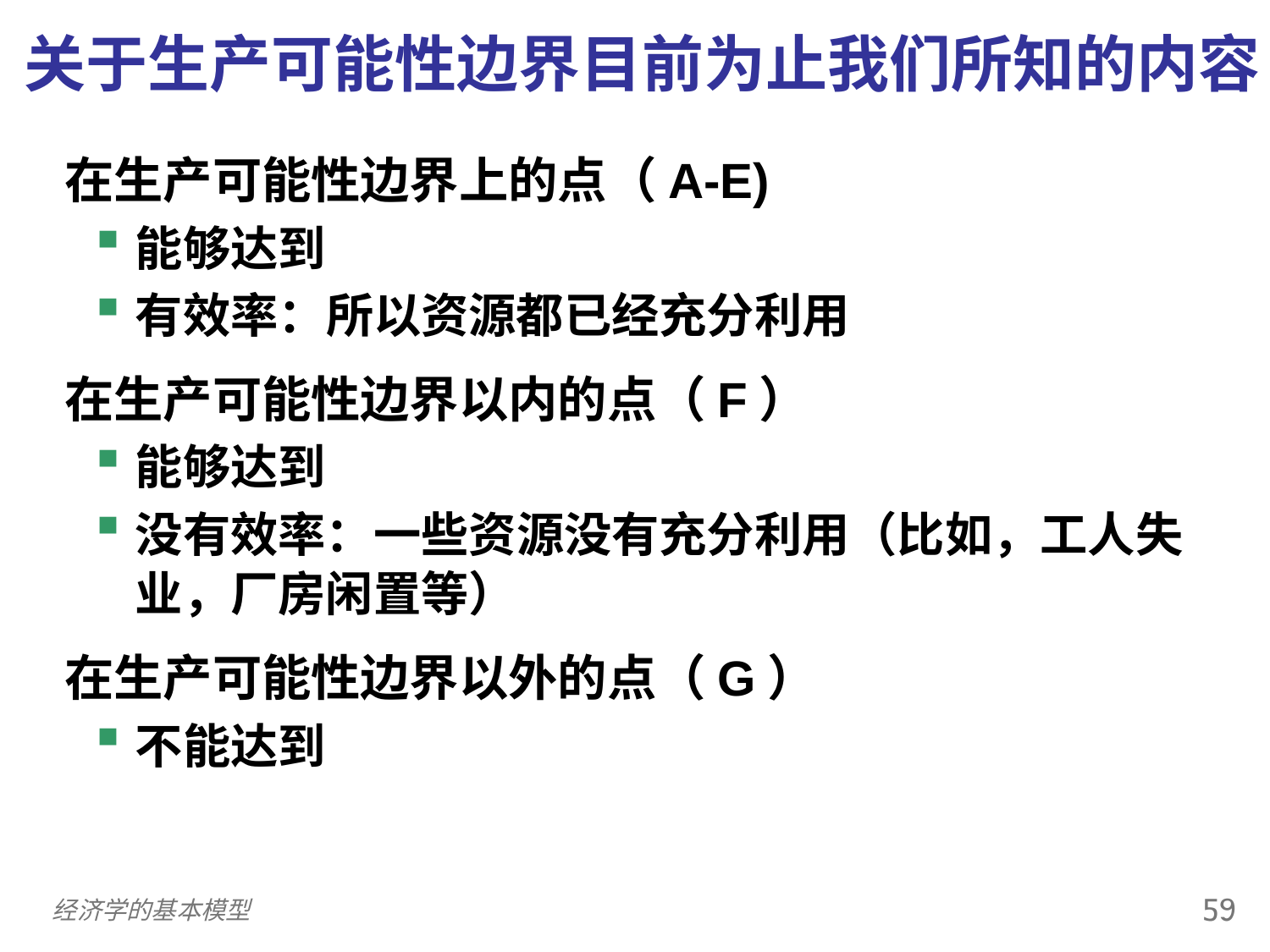

在生产可能性边界上的点（A-E)
能够达到
有效率：所以资源都已经充分利用
在生产可能性边界以内的点（F）
能够达到
没有效率：一些资源没有充分利用（比如，工人失业，厂房闲置等）
在生产可能性边界以外的点（G）
不能达到
 关于生产可能性边界目前为止我们所知的内容
59
经济学的基本模型